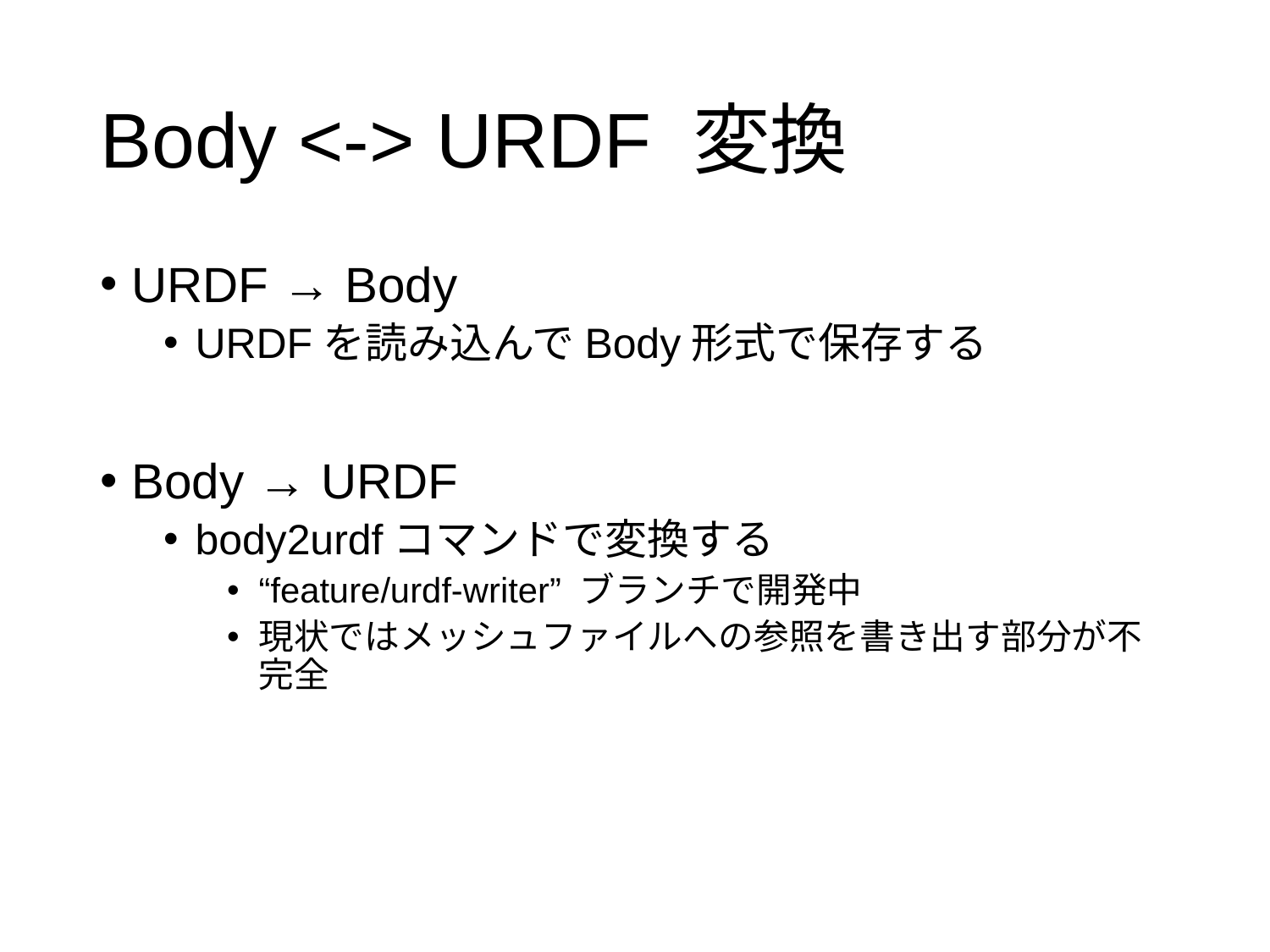

# Body <-> URDF 変換
URDF → Body
URDFを読み込んでBody形式で保存する

Body → URDF
body2urdfコマンドで変換する
“feature/urdf-writer” ブランチで開発中
現状ではメッシュファイルへの参照を書き出す部分が不完全